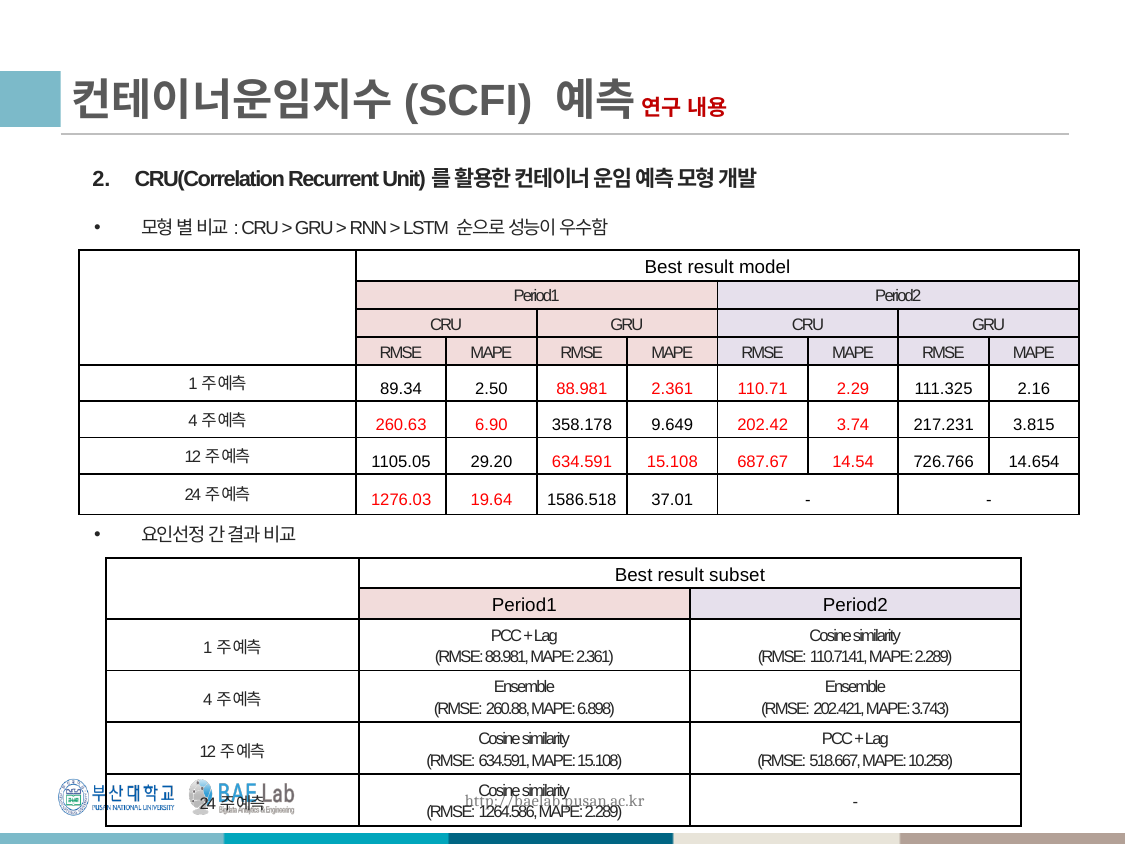

# 컨테이너운임지수(SCFI) 예측 연구 내용
CRU(Correlation Recurrent Unit)를 활용한 컨테이너 운임 예측 모형 개발
모형 별 비교: CRU > GRU > RNN > LSTM 순으로 성능이 우수함
|  | Best result model |  |  |  |  |  |  |  |
| --- | --- | --- | --- | --- | --- | --- | --- | --- |
|  | Period1 |  |  |  | Period2 |  |  |  |
|  | CRU |  | GRU |  | CRU |  | GRU |  |
|  | RMSE | MAPE | RMSE | MAPE | RMSE | MAPE | RMSE | MAPE |
| 1주 예측 | 89.34 | 2.50 | 88.981 | 2.361 | 110.71 | 2.29 | 111.325 | 2.16 |
| 4주 예측 | 260.63 | 6.90 | 358.178 | 9.649 | 202.42 | 3.74 | 217.231 | 3.815 |
| 12주 예측 | 1105.05 | 29.20 | 634.591 | 15.108 | 687.67 | 14.54 | 726.766 | 14.654 |
| 24주 예측 | 1276.03 | 19.64 | 1586.518 | 37.01 | - |  | - |  |
요인선정 간 결과 비교
|  | Best result subset |  |
| --- | --- | --- |
|  | Period1 | Period2 |
| 1주 예측 | PCC + Lag (RMSE: 88.981, MAPE: 2.361) | Cosine similarity (RMSE: 110.7141, MAPE: 2.289) |
| 4주 예측 | Ensemble (RMSE: 260.88, MAPE: 6.898) | Ensemble (RMSE: 202.421, MAPE: 3.743) |
| 12주 예측 | Cosine similarity (RMSE: 634.591, MAPE: 15.108) | PCC + Lag (RMSE: 518.667, MAPE: 10.258) |
| 24주 예측 | Cosine similarity (RMSE: 1264.586, MAPE: 2.289) | - |